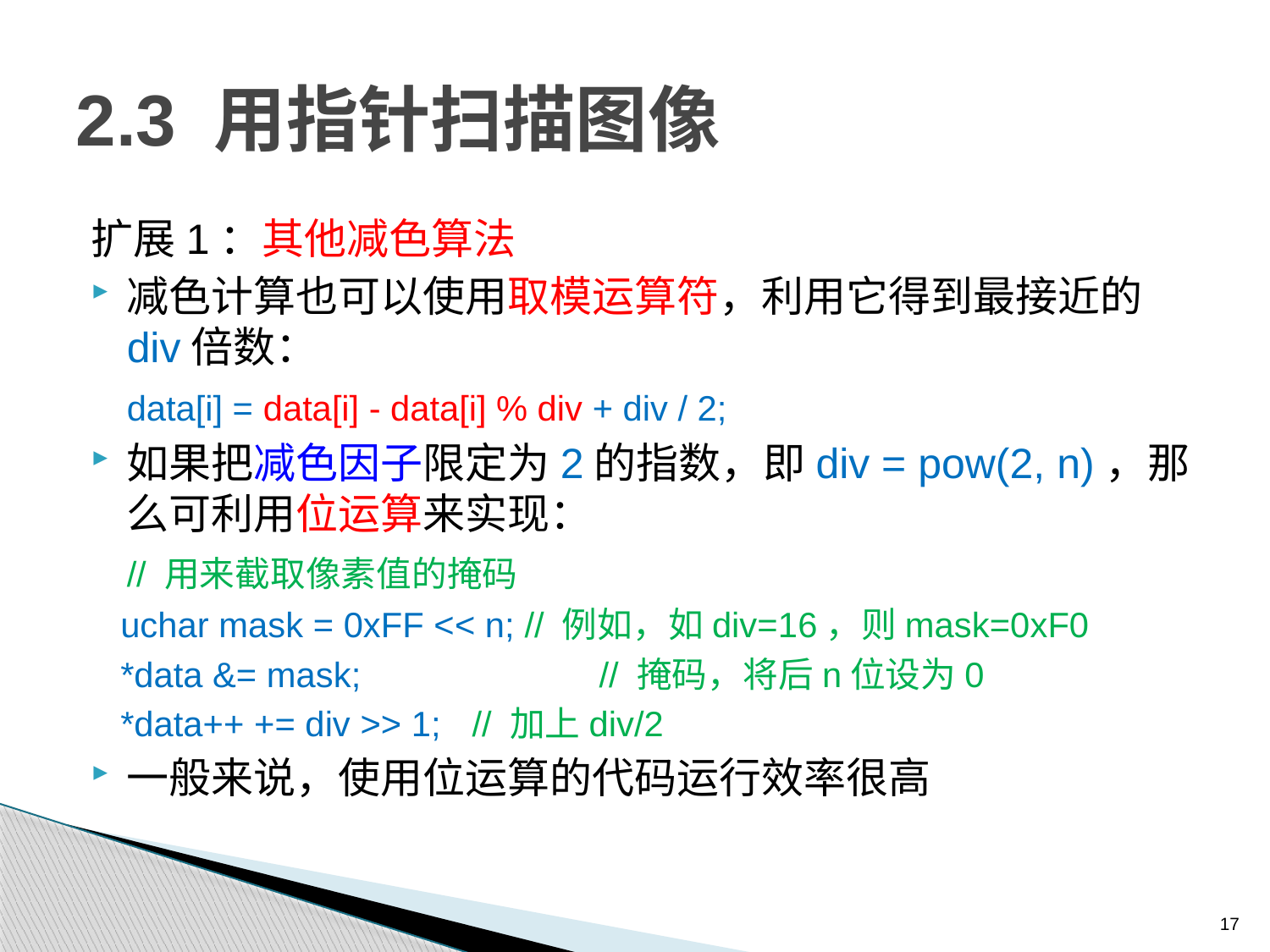

# 2.3 用指针扫描图像
扩展1：其他减色算法
减色计算也可以使用取模运算符，利用它得到最接近的div倍数：
   data[i] = data[i] - data[i] % div + div / 2;
如果把减色因子限定为2的指数，即div = pow(2, n)，那么可利用位运算来实现：
   // 用来截取像素值的掩码
   uchar mask = 0xFF << n; // 例如，如div=16，则mask=0xF0
   *data &= mask;    		// 掩码，将后n位设为0
   *data++ += div >> 1;  	// 加上div/2
一般来说，使用位运算的代码运行效率很高
17